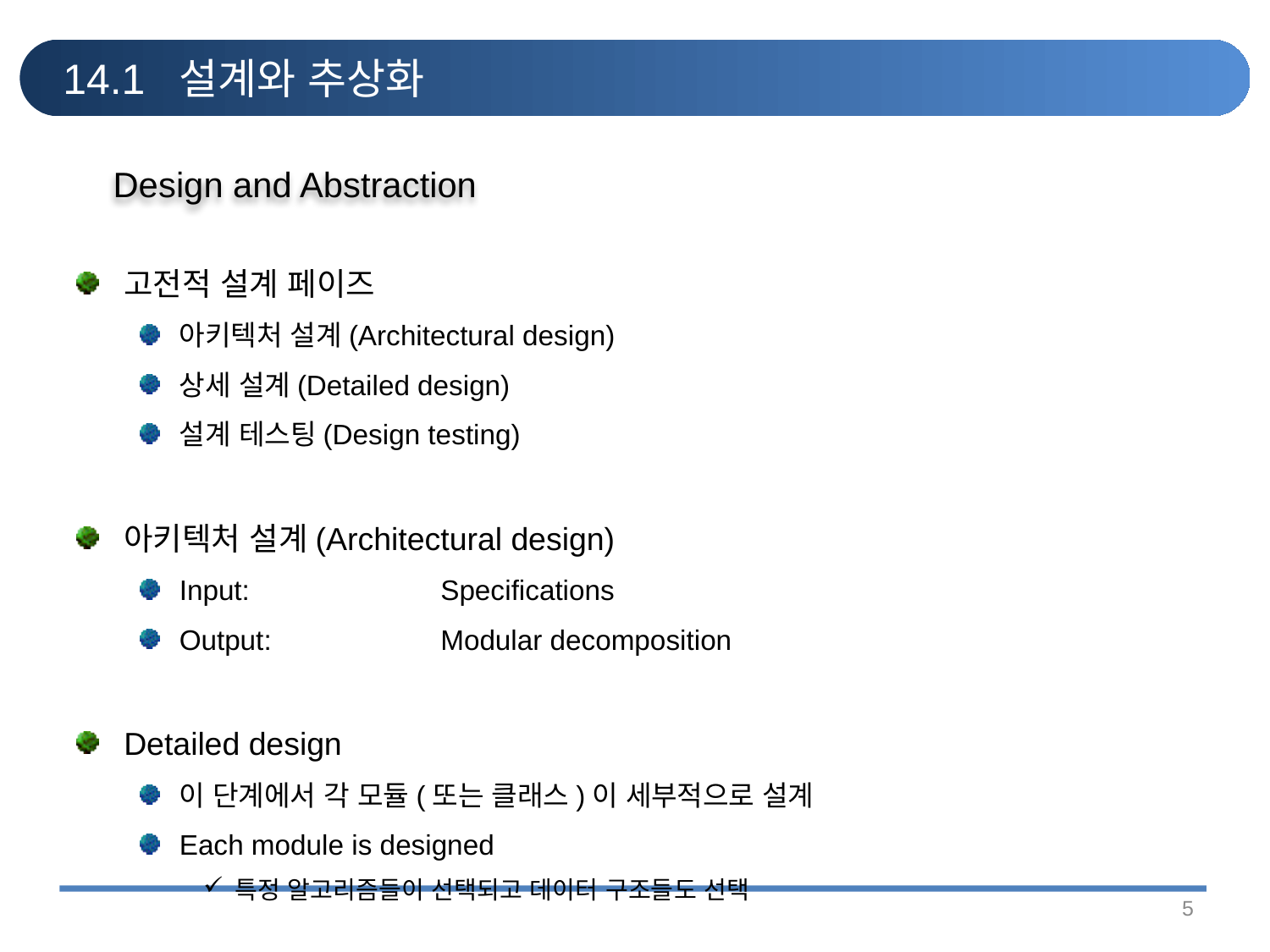

# 14.1  설계와 추상화
Design and Abstraction
고전적 설계 페이즈
아키텍처 설계(Architectural design)
상세 설계(Detailed design)
설계 테스팅(Design testing)

아키텍처 설계(Architectural design)
Input: 	Specifications
Output: 	Modular decomposition

Detailed design
이 단계에서 각 모듈(또는 클래스)이 세부적으로 설계
Each module is designed
특정 알고리즘들이 선택되고 데이터 구조들도 선택

5